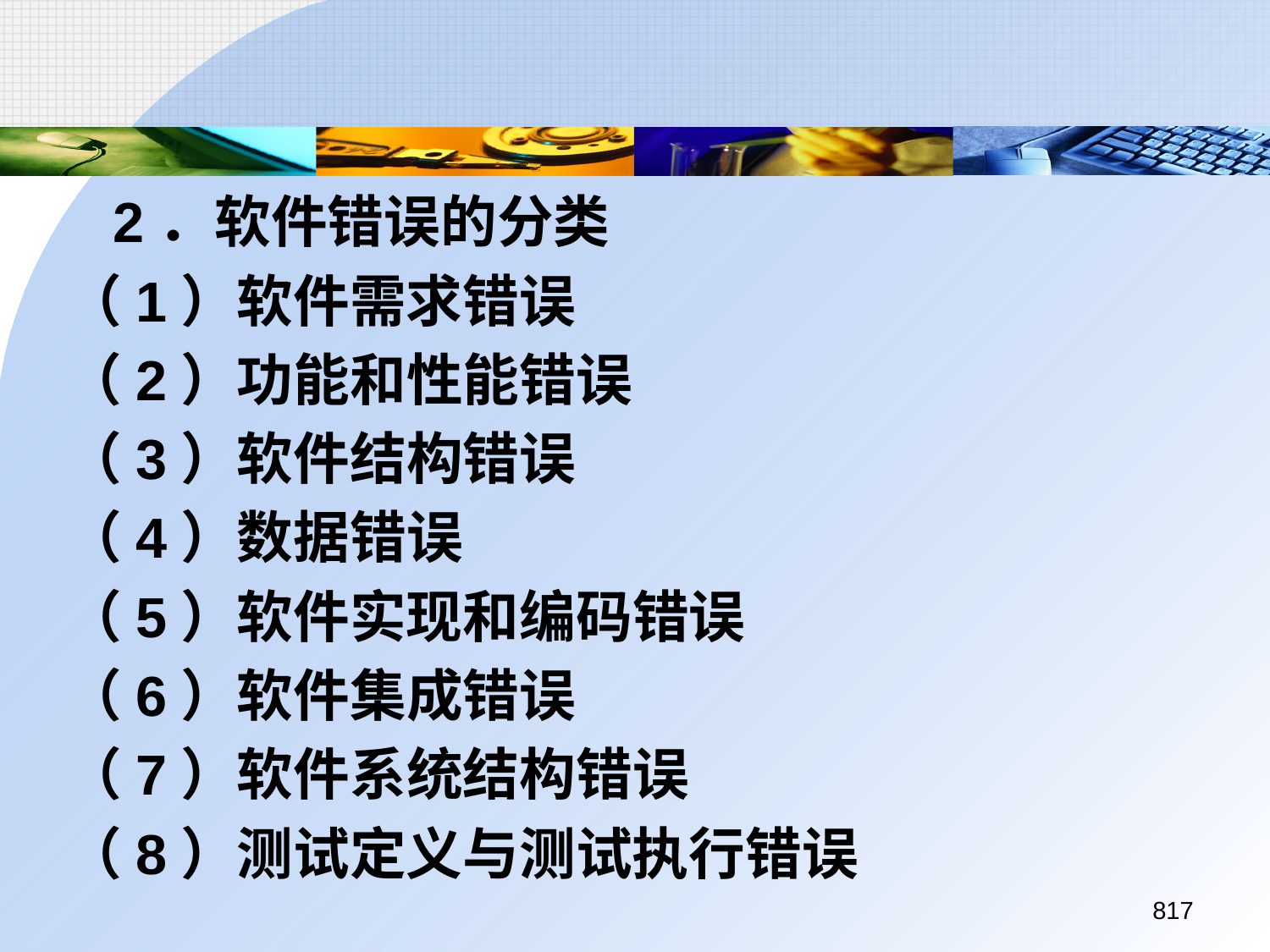

2．软件错误的分类
（1）软件需求错误
（2）功能和性能错误
（3）软件结构错误
（4）数据错误
（5）软件实现和编码错误
（6）软件集成错误
（7）软件系统结构错误
（8）测试定义与测试执行错误

817